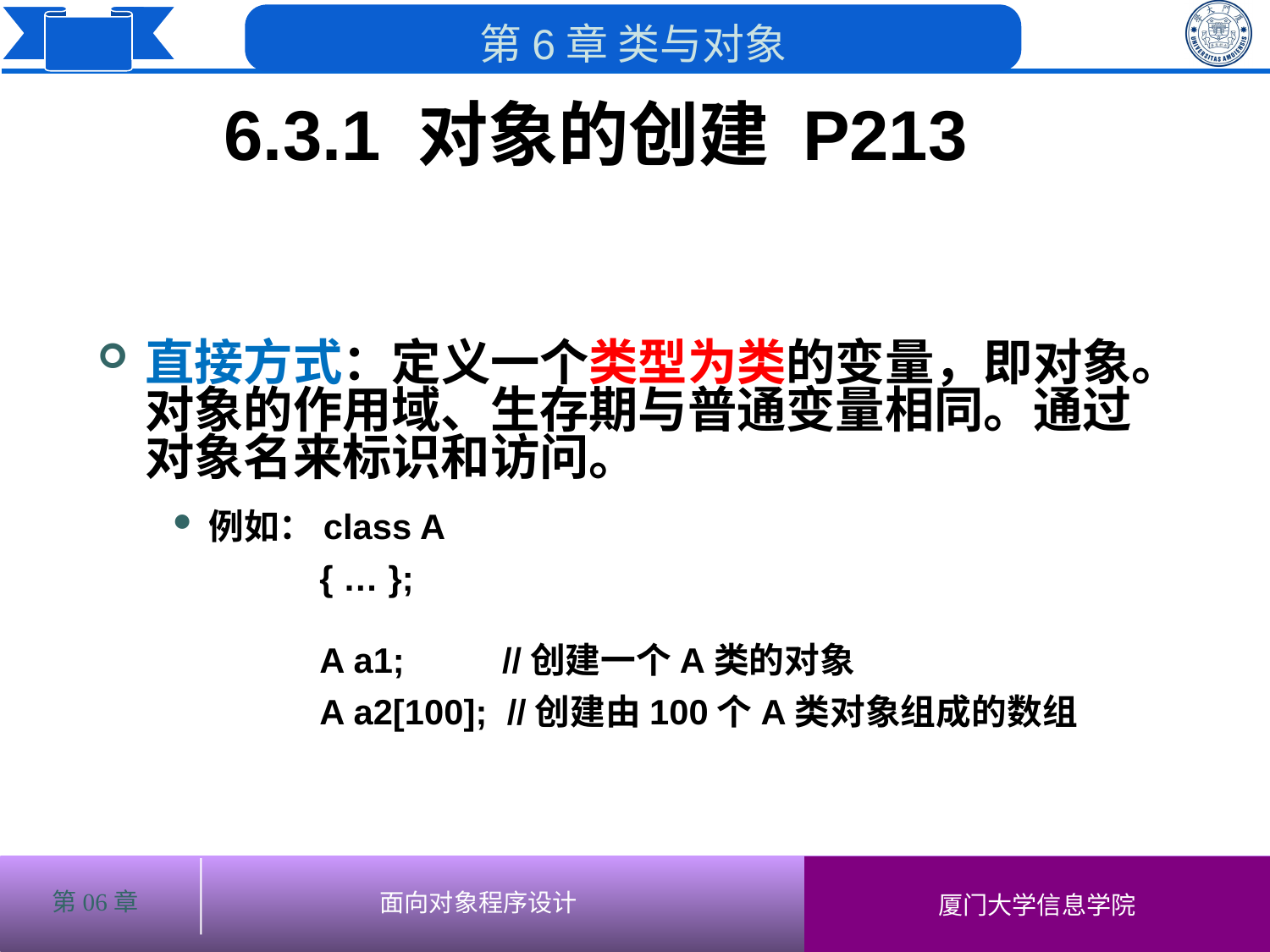

6.3.1 对象的创建 P213
# 直接方式：定义一个类型为类的变量，即对象。对象的作用域、生存期与普通变量相同。通过对象名来标识和访问。
例如：class A
       { … };

       A a1;          //创建一个A类的对象
       A a2[100];  //创建由100个A类对象组成的数组
31